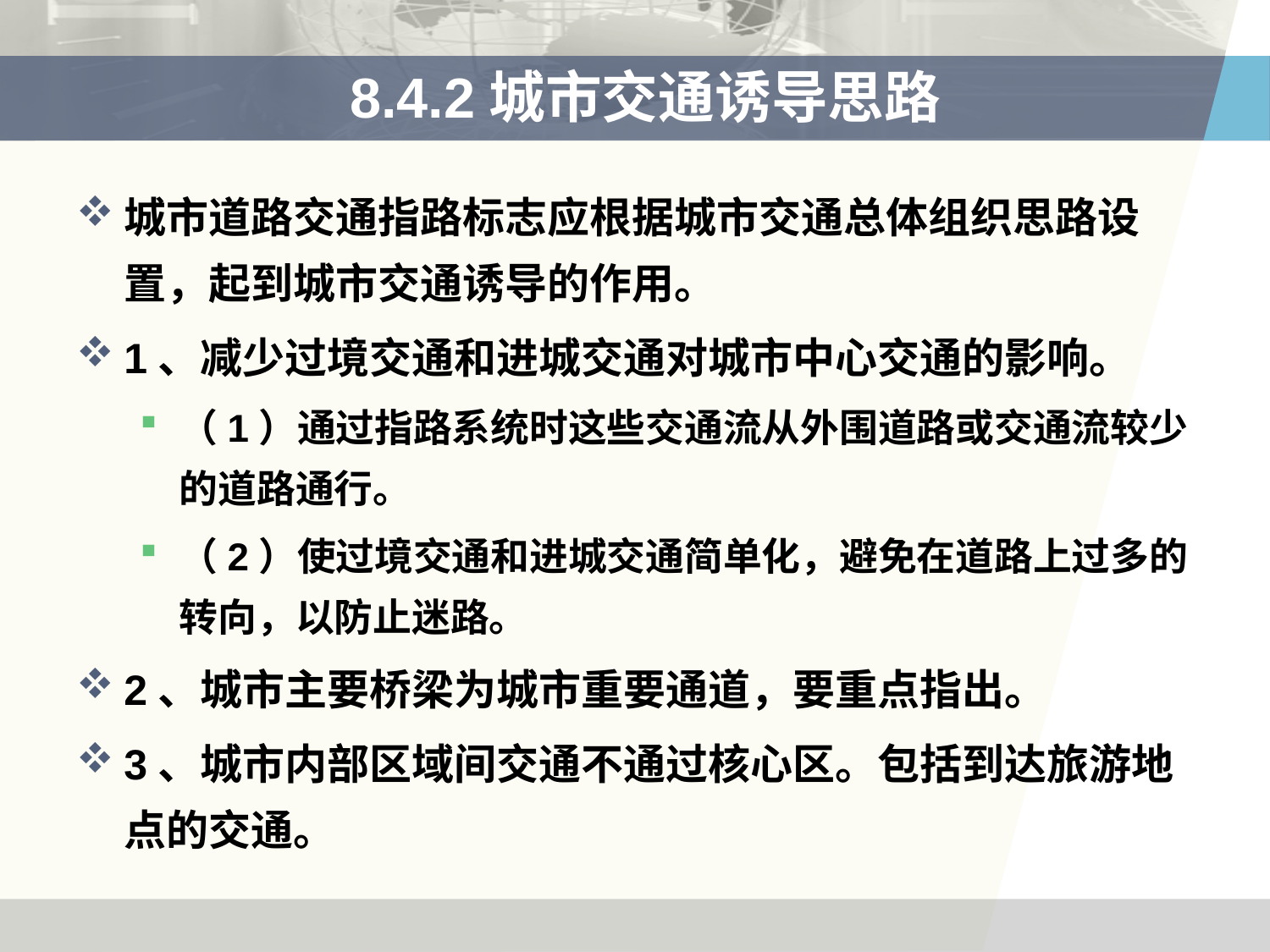

# 8.4.2城市交通诱导思路
城市道路交通指路标志应根据城市交通总体组织思路设置，起到城市交通诱导的作用。
1、减少过境交通和进城交通对城市中心交通的影响。
（1）通过指路系统时这些交通流从外围道路或交通流较少的道路通行。
（2）使过境交通和进城交通简单化，避免在道路上过多的转向，以防止迷路。
2、城市主要桥梁为城市重要通道，要重点指出。
3、城市内部区域间交通不通过核心区。包括到达旅游地点的交通。